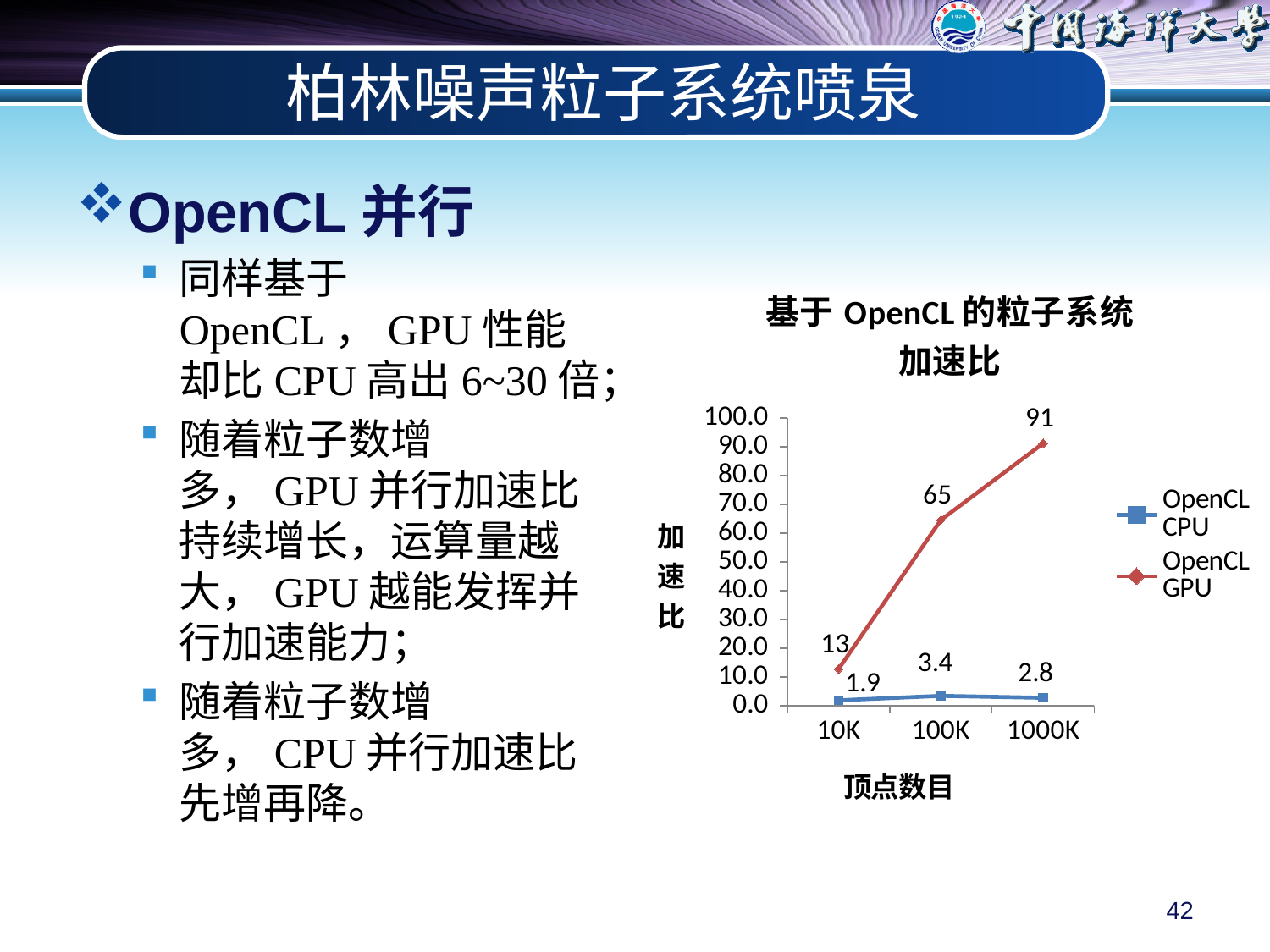

# 柏林噪声粒子系统喷泉
OpenCL并行
同样基于OpenCL，GPU性能却比CPU高出6~30倍；
随着粒子数增多，GPU并行加速比持续增长，运算量越大，GPU越能发挥并行加速能力；
随着粒子数增多，CPU并行加速比先增再降。

### Chart: 基于OpenCL的粒子系统
加速比

| Category | OpenCL
CPU | OpenCL
GPU |
|---|---|---|
| 10K | 1.885608856088561 | 12.775 |
| 100K | 3.4242424242424234 | 64.57142857142854 |
| 1000K | 2.7586206896551726 | 91.16809116809112 |
42